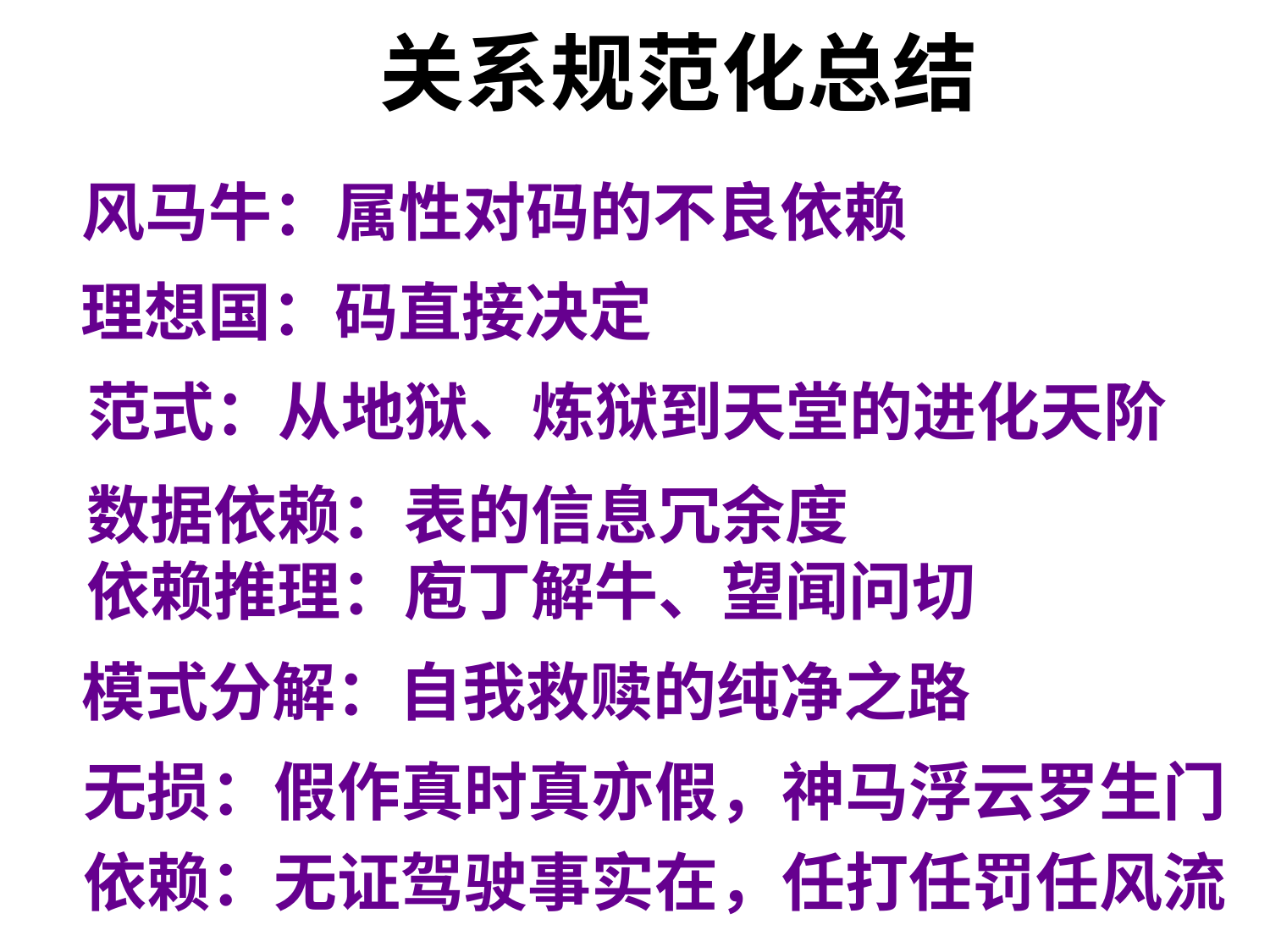

关系规范化总结
风马牛：属性对码的不良依赖
理想国：码直接决定
范式：从地狱、炼狱到天堂的进化天阶
数据依赖：表的信息冗余度
依赖推理：庖丁解牛、望闻问切
模式分解：自我救赎的纯净之路
无损：假作真时真亦假，神马浮云罗生门
依赖：无证驾驶事实在，任打任罚任风流